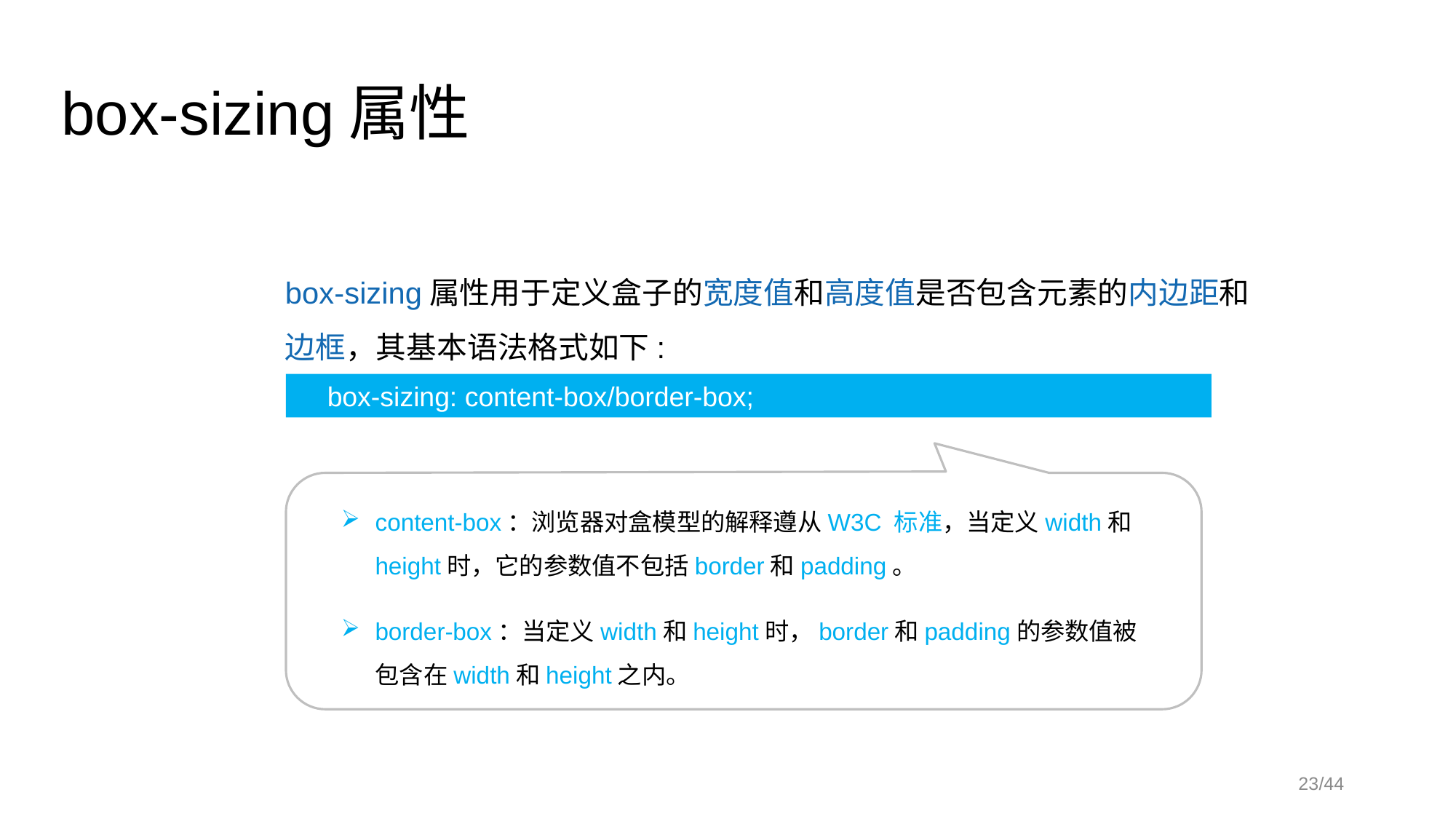

box-sizing属性
box-sizing属性用于定义盒子的宽度值和高度值是否包含元素的内边距和边框，其基本语法格式如下:
    box-sizing: content-box/border-box;

content-box：浏览器对盒模型的解释遵从W3C 标准，当定义width和height时，它的参数值不包括border和padding。

border-box：当定义width和height时，border和padding的参数值被包含在width和height之内。
23/44